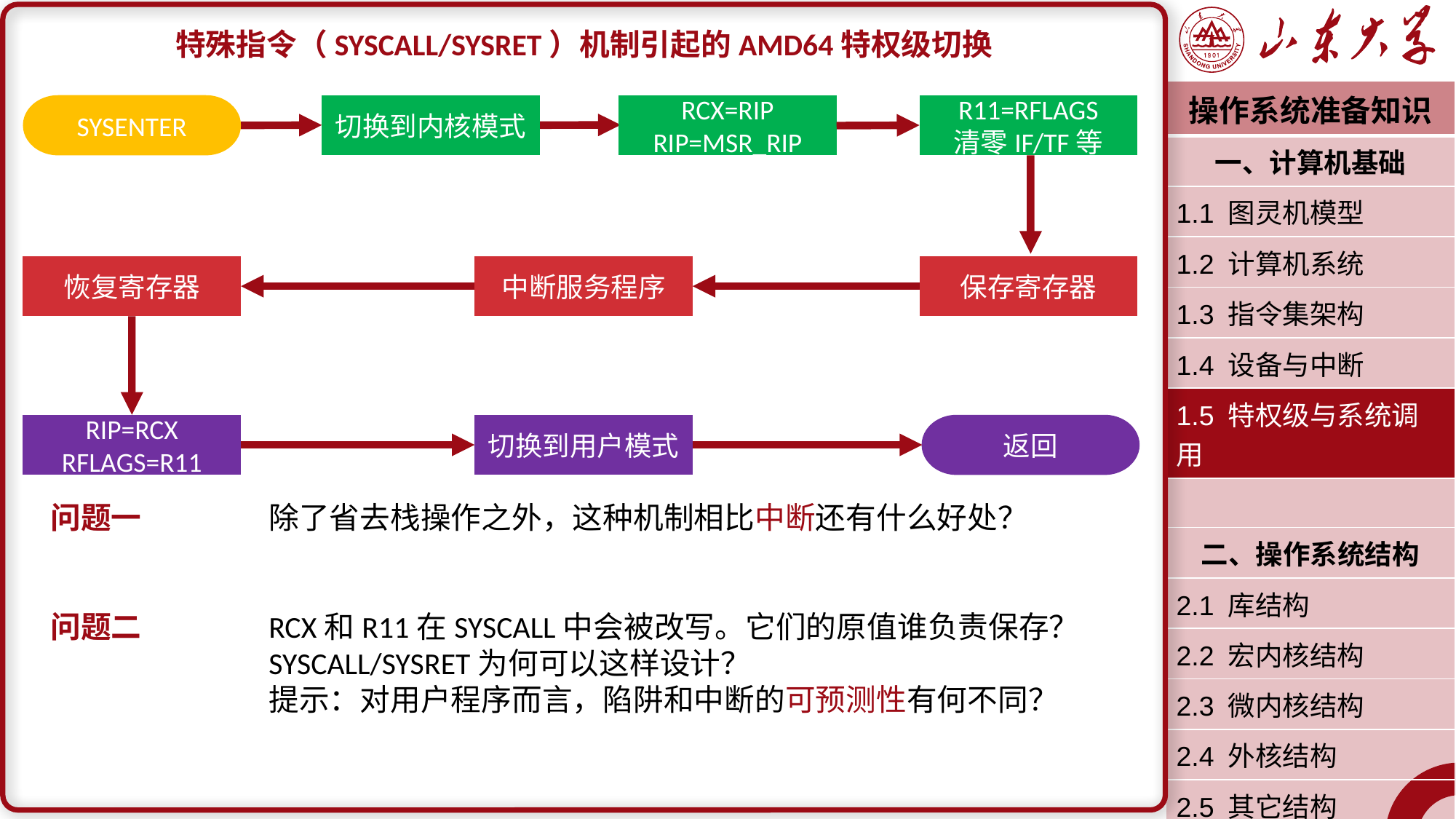

特殊指令（SYSCALL/SYSRET）机制引起的AMD64特权级切换

问题一		除了省去栈操作之外，这种机制相比中断还有什么好处？

问题二		RCX和R11在SYSCALL中会被改写。它们的原值谁负责保存？
		SYSCALL/SYSRET为何可以这样设计？
		提示：对用户程序而言，陷阱和中断的可预测性有何不同？
| 操作系统准备知识 |
| --- |
| 一、计算机基础 |
| 1.1 图灵机模型 |
| 1.2 计算机系统 |
| 1.3 指令集架构 |
| 1.4 设备与中断 |
| 1.5 特权级与系统调用 |
|  |
| 二、操作系统结构 |
| 2.1 库结构 |
| 2.2 宏内核结构 |
| 2.3 微内核结构 |
| 2.4 外核结构 |
| 2.5 其它结构 |
| 潘润宇 2023.02 |
SYSENTER
切换到内核模式
RCX=RIP
RIP=MSR_RIP
R11=RFLAGS
清零IF/TF等
恢复寄存器
中断服务程序
保存寄存器
RIP=RCX
RFLAGS=R11
切换到用户模式
返回